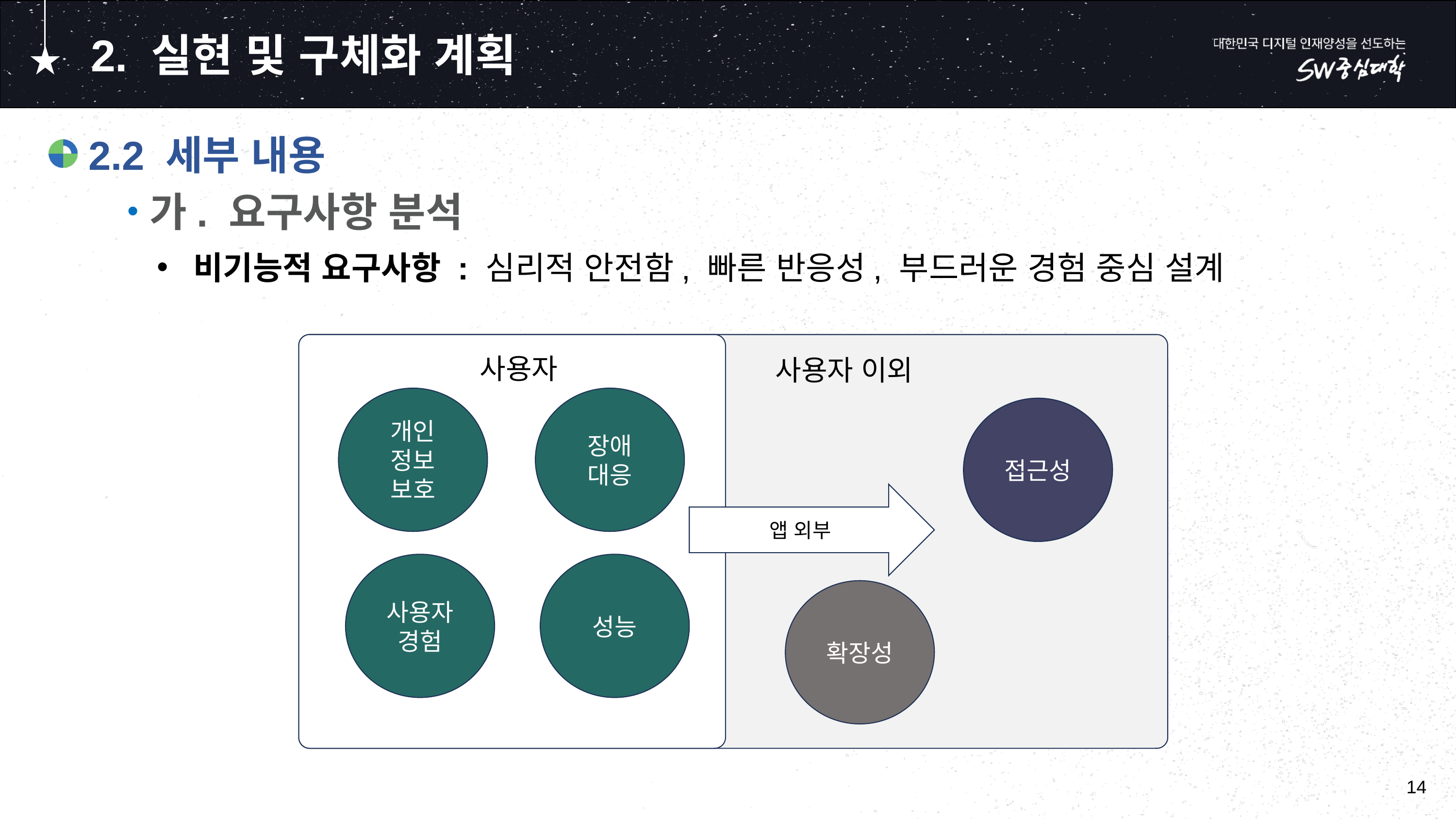

# 2. 실현 및 구체화 계획

가. 요구사항 분석
 2.2 세부 내용
비기능적 요구사항 : 심리적 안전함, 빠른 반응성, 부드러운 경험 중심 설계

사용자
사용자 이외
개인 정보
보호
장애 대응
접근성
앱 외부
사용자 경험
성능
확장성